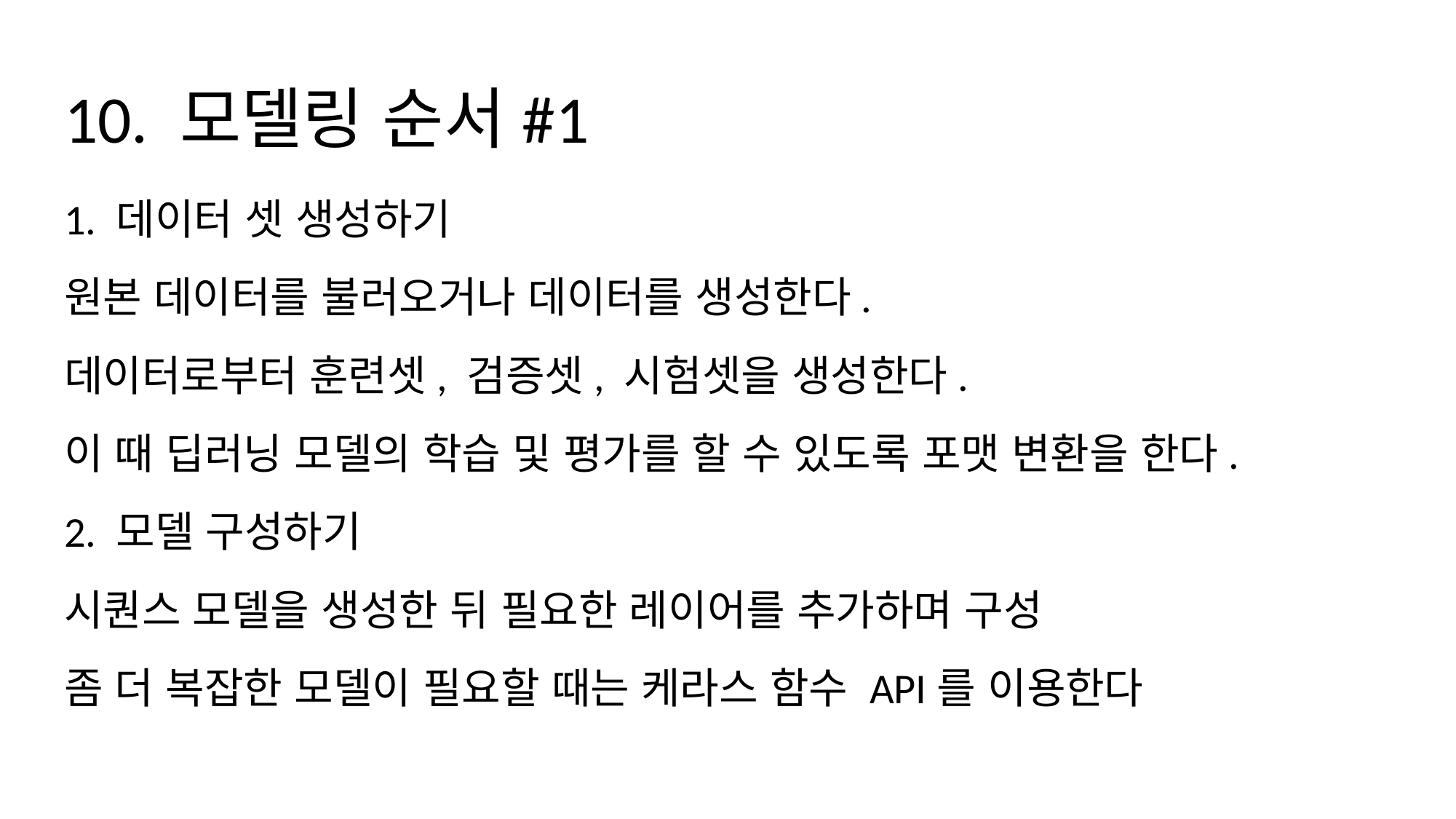

# 10. 모델링 순서#1
1. 데이터 셋 생성하기
원본 데이터를 불러오거나 데이터를 생성한다.
데이터로부터 훈련셋, 검증셋, 시험셋을 생성한다.
이 때 딥러닝 모델의 학습 및 평가를 할 수 있도록 포맷 변환을 한다.
2. 모델 구성하기
시퀀스 모델을 생성한 뒤 필요한 레이어를 추가하며 구성
좀 더 복잡한 모델이 필요할 때는 케라스 함수 API를 이용한다